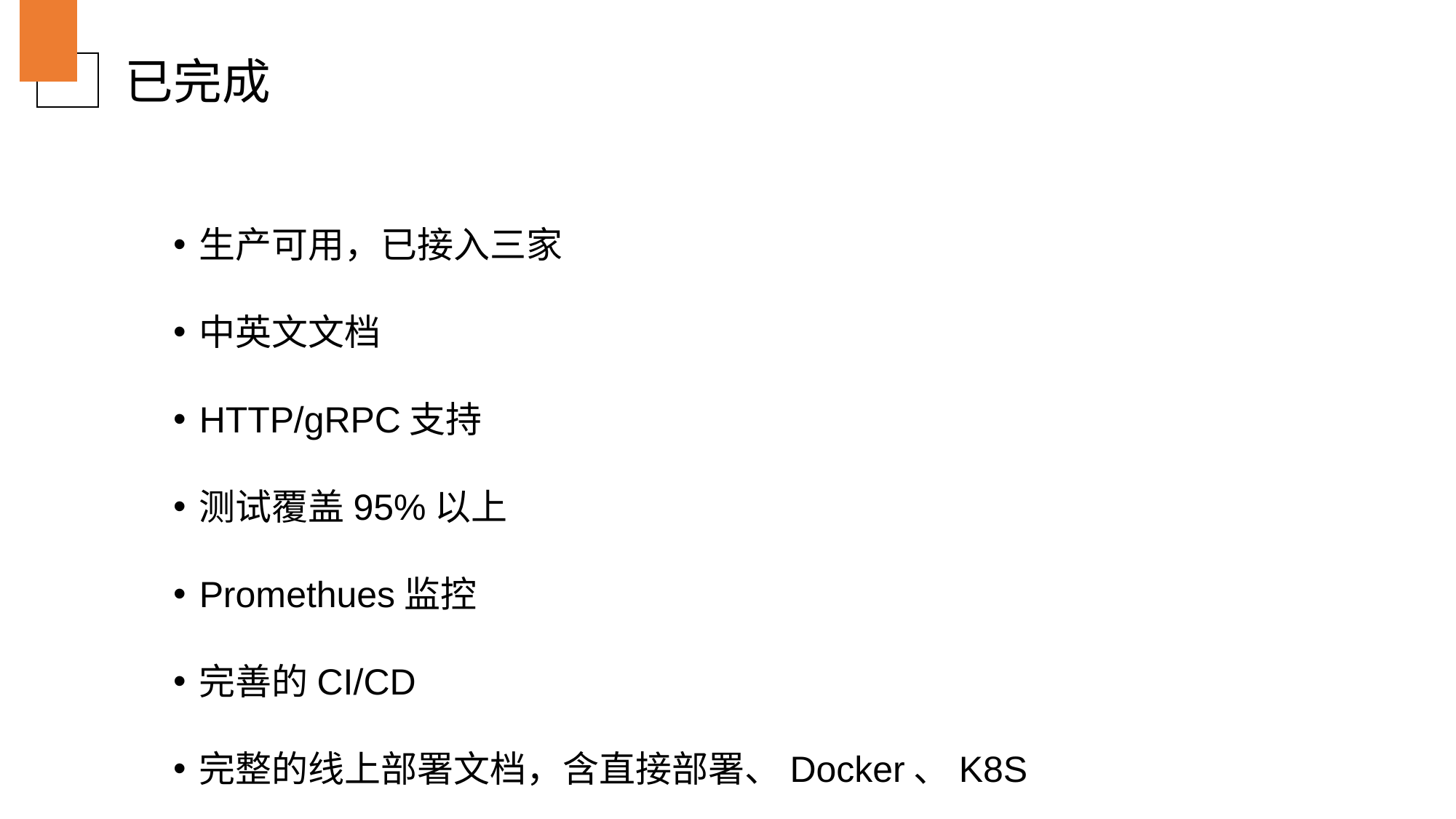

已完成

生产可用，已接入三家
中英文文档
HTTP/gRPC支持
测试覆盖95%以上
Promethues监控
完善的CI/CD
完整的线上部署文档，含直接部署、Docker、K8S